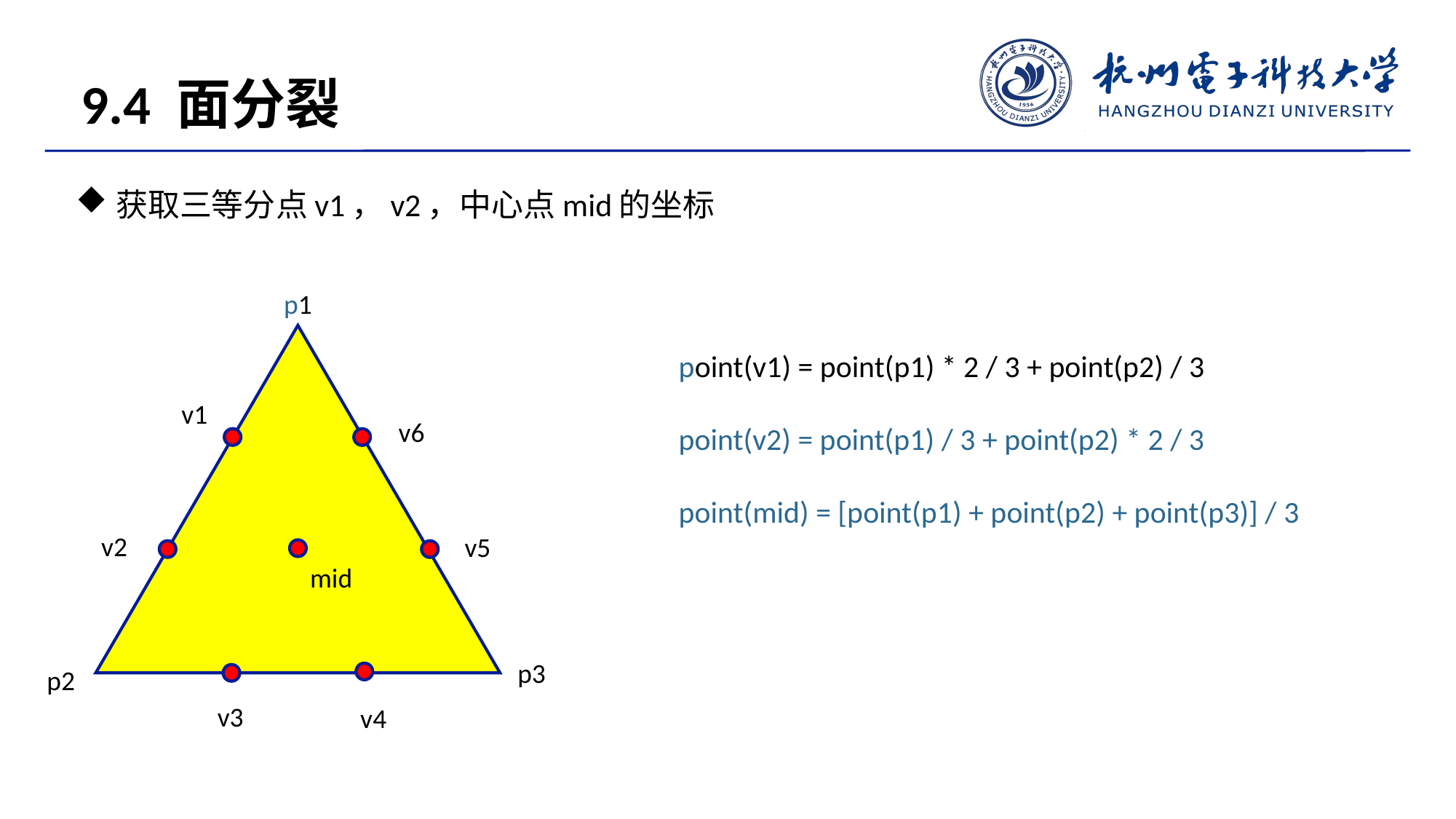

9.4 面分裂
获取三等分点v1，v2，中心点mid的坐标

p1

v1
v6

v2
v5

mid
p3
p2

v3
v4
point(v1) = point(p1) * 2 / 3 + point(p2) / 3

point(v2) = point(p1) / 3 + point(p2) * 2 / 3

point(mid) = [point(p1) + point(p2) + point(p3)] / 3